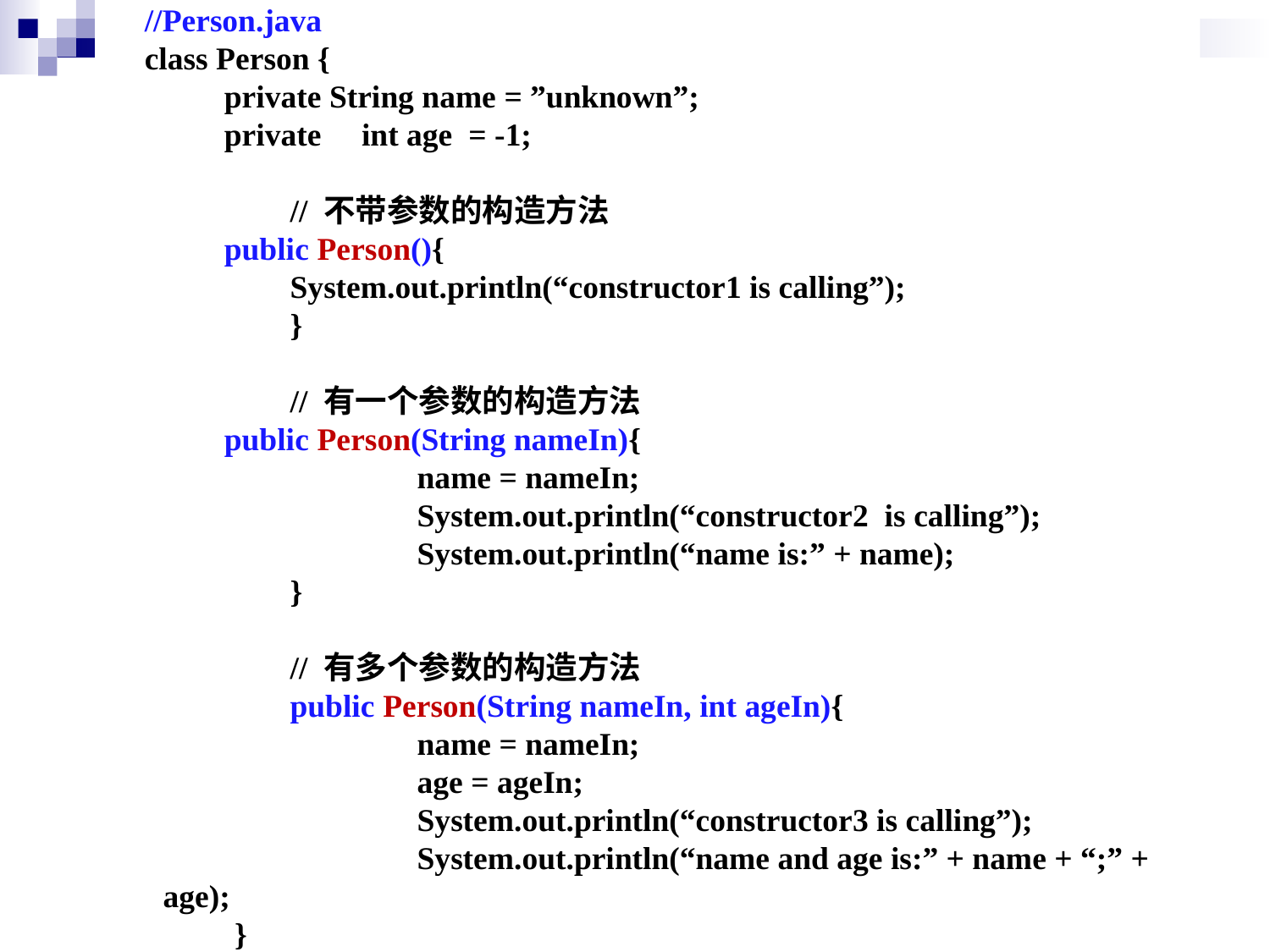

//Person.java
class Person {
   private String name = ”unknown”;
   private     int age  = -1;

  		// 不带参数的构造方法
   public Person(){
      	System.out.println(“constructor1 is calling”);
		}

		// 有一个参数的构造方法
   public Person(String nameIn){
			name = nameIn;
			System.out.println(“constructor2  is calling”);
			System.out.println(“name is:” + name);
		}

		// 有多个参数的构造方法
		public Person(String nameIn, int ageIn){
			name = nameIn;
			age = ageIn;
			System.out.println(“constructor3 is calling”);
			System.out.println(“name and age is:” + name + “;” + age);
	}